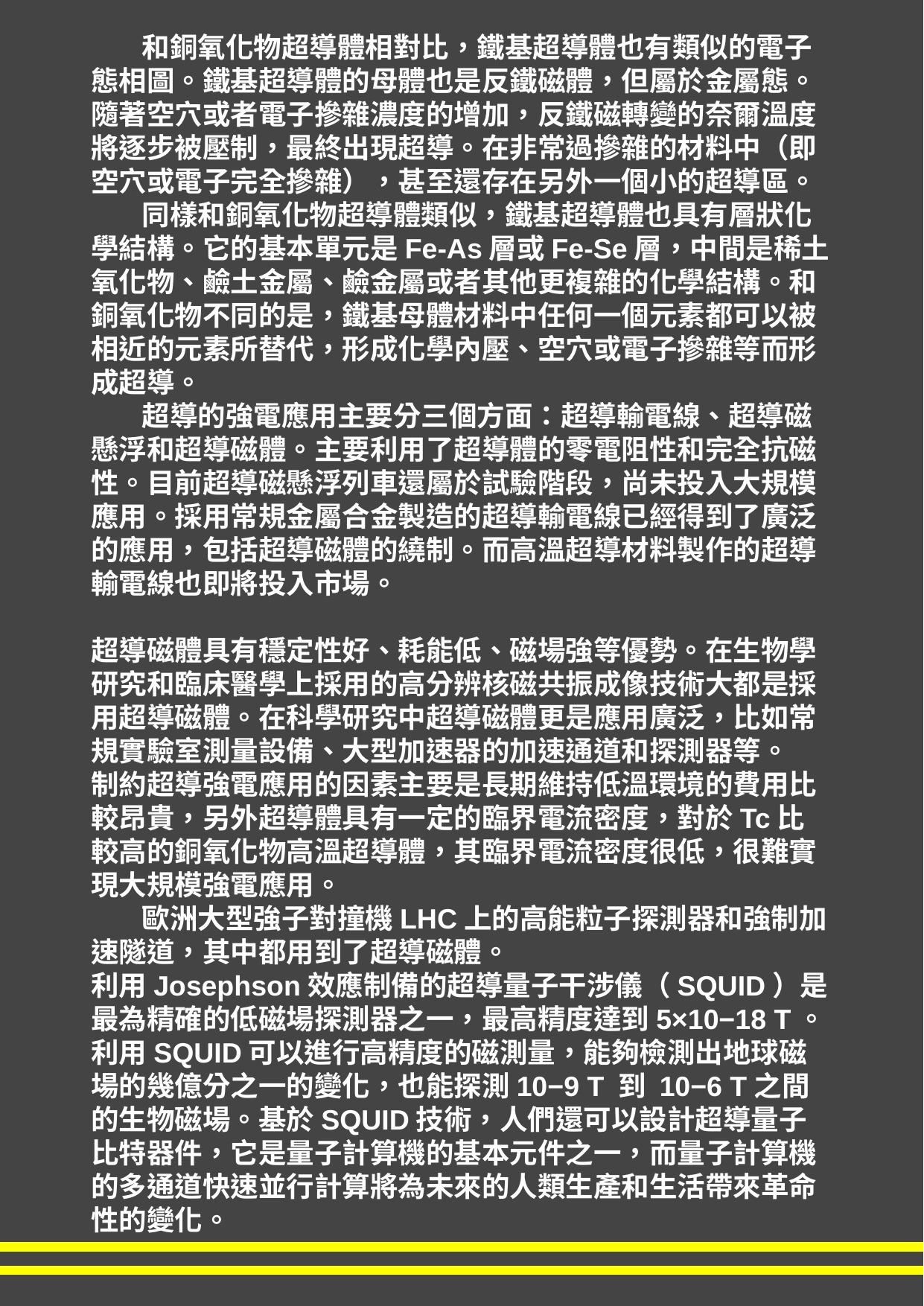

和銅氧化物超導體相對比，鐵基超導體也有類似的電子態相圖。鐵基超導體的母體也是反鐵磁體，但屬於金屬態。隨著空穴或者電子摻雜濃度的增加，反鐵磁轉變的奈爾溫度將逐步被壓制，最終出現超導。在非常過摻雜的材料中（即空穴或電子完全摻雜），甚至還存在另外一個小的超導區。
       同樣和銅氧化物超導體類似，鐵基超導體也具有層狀化學結構。它的基本單元是Fe-As層或Fe-Se層，中間是稀土氧化物、鹼土金屬、鹼金屬或者其他更複雜的化學結構。和銅氧化物不同的是，鐵基母體材料中任何一個元素都可以被相近的元素所替代，形成化學內壓、空穴或電子摻雜等而形成超導。
       超導的強電應用主要分三個方面：超導輸電線、超導磁懸浮和超導磁體。主要利用了超導體的零電阻性和完全抗磁性。目前超導磁懸浮列車還屬於試驗階段，尚未投入大規模應用。採用常規金屬合金製造的超導輸電線已經得到了廣泛的應用，包括超導磁體的繞制。而高溫超導材料製作的超導輸電線也即將投入市場。

超導磁體具有穩定性好、耗能低、磁場強等優勢。在生物學研究和臨床醫學上採用的高分辨核磁共振成像技術大都是採用超導磁體。在科學研究中超導磁體更是應用廣泛，比如常規實驗室測量設備、大型加速器的加速通道和探測器等。
制約超導強電應用的因素主要是長期維持低溫環境的費用比較昂貴，另外超導體具有一定的臨界電流密度，對於Tc比較高的銅氧化物高溫超導體，其臨界電流密度很低，很難實現大規模強電應用。
       歐洲大型強子對撞機LHC上的高能粒子探測器和強制加速隧道，其中都用到了超導磁體。
利用Josephson效應制備的超導量子干涉儀（SQUID）是最為精確的低磁場探測器之一，最高精度達到5×10−18 T。利用SQUID可以進行高精度的磁測量，能夠檢測出地球磁場的幾億分之一的變化，也能探測10−9 T 到 10−6 T之間的生物磁場。基於SQUID技術，人們還可以設計超導量子比特器件，它是量子計算機的基本元件之一，而量子計算機的多通道快速並行計算將為未來的人類生產和生活帶來革命性的變化。